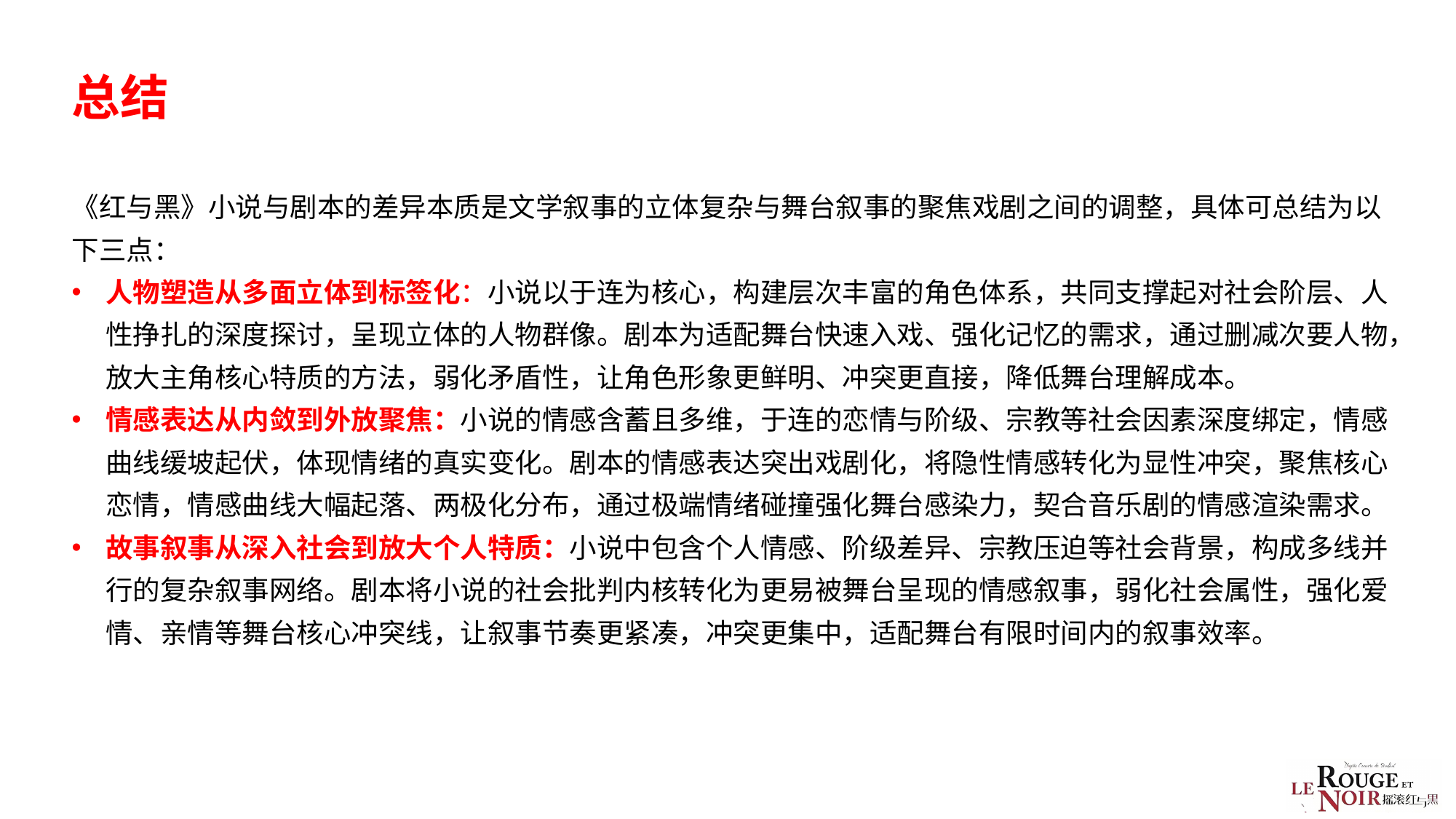

总结
《红与黑》小说与剧本的差异本质是文学叙事的立体复杂与舞台叙事的聚焦戏剧之间的调整，具体可总结为以下三点：
人物塑造从多面立体到标签化：小说以于连为核心，构建层次丰富的角色体系，共同支撑起对社会阶层、人性挣扎的深度探讨，呈现立体的人物群像。剧本为适配舞台快速入戏、强化记忆的需求，通过删减次要人物，放大主角核心特质的方法，弱化矛盾性，让角色形象更鲜明、冲突更直接，降低舞台理解成本。
情感表达从内敛到外放聚焦：小说的情感含蓄且多维，于连的恋情与阶级、宗教等社会因素深度绑定，情感曲线缓坡起伏，体现情绪的真实变化。剧本的情感表达突出戏剧化，将隐性情感转化为显性冲突，聚焦核心恋情，情感曲线大幅起落、两极化分布，通过极端情绪碰撞强化舞台感染力，契合音乐剧的情感渲染需求。
故事叙事从深入社会到放大个人特质：小说中包含个人情感、阶级差异、宗教压迫等社会背景，构成多线并行的复杂叙事网络。剧本将小说的社会批判内核转化为更易被舞台呈现的情感叙事，弱化社会属性，强化爱情、亲情等舞台核心冲突线，让叙事节奏更紧凑，冲突更集中，适配舞台有限时间内的叙事效率。